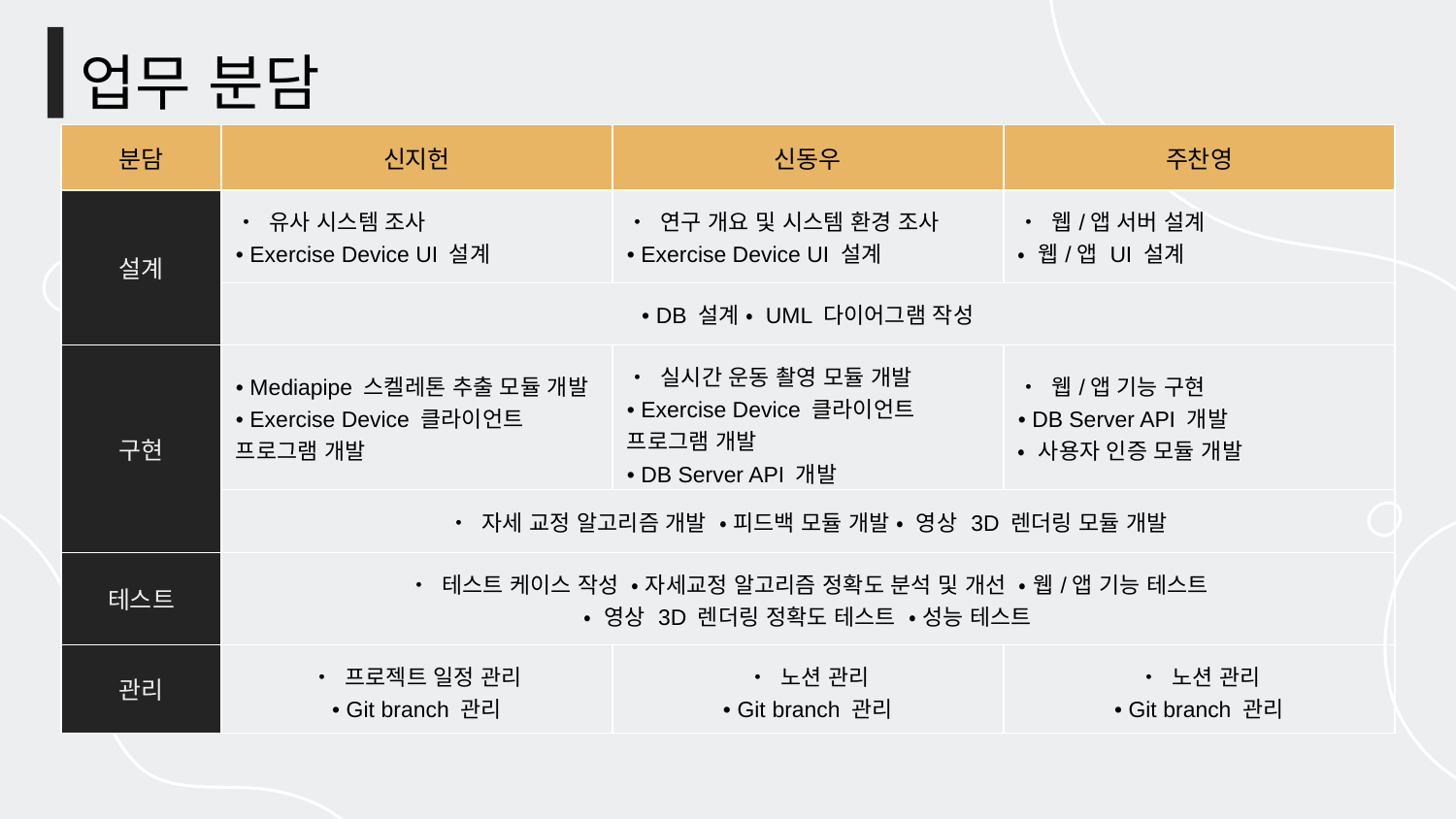

업무 분담
| 분담 | 신지헌 | 신동우 | 주찬영 |
| --- | --- | --- | --- |
| 설계 | • 유사 시스템 조사 • Exercise Device UI 설계 | • 연구 개요 및 시스템 환경 조사 • Exercise Device UI 설계 | • 웹/앱 서버 설계 • 웹/앱 UI 설계 |
|  | • DB 설계 • UML 다이어그램 작성 |  |  |
| 구현 | • Mediapipe 스켈레톤 추출 모듈 개발 • Exercise Device 클라이언트 프로그램 개발 | • 실시간 운동 촬영 모듈 개발 • Exercise Device 클라이언트 프로그램 개발 • DB Server API 개발 | • 웹/앱 기능 구현 • DB Server API 개발 • 사용자 인증 모듈 개발 |
|  | • 자세 교정 알고리즘 개발 • 피드백 모듈 개발 • 영상 3D 렌더링 모듈 개발 |  |  |
| 테스트 | • 테스트 케이스 작성 • 자세교정 알고리즘 정확도 분석 및 개선 • 웹/앱 기능 테스트 • 영상 3D 렌더링 정확도 테스트 • 성능 테스트 |  |  |
| 관리 | • 프로젝트 일정 관리 • Git branch 관리 | • 노션 관리 • Git branch 관리 | • 노션 관리 • Git branch 관리 |